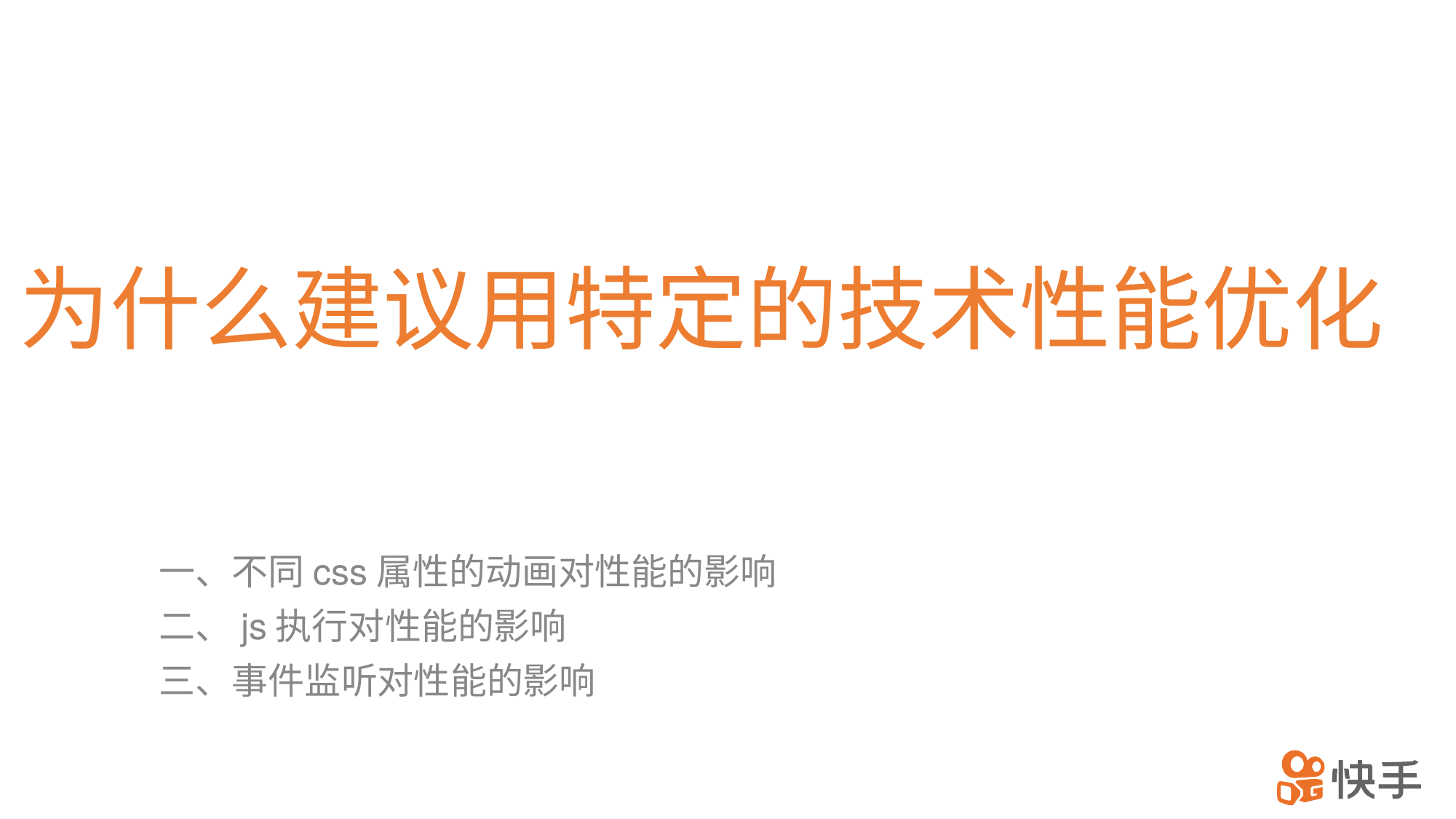

# 为什么建议用特定的技术性能优化
一、不同css属性的动画对性能的影响
二、js执行对性能的影响
三、事件监听对性能的影响